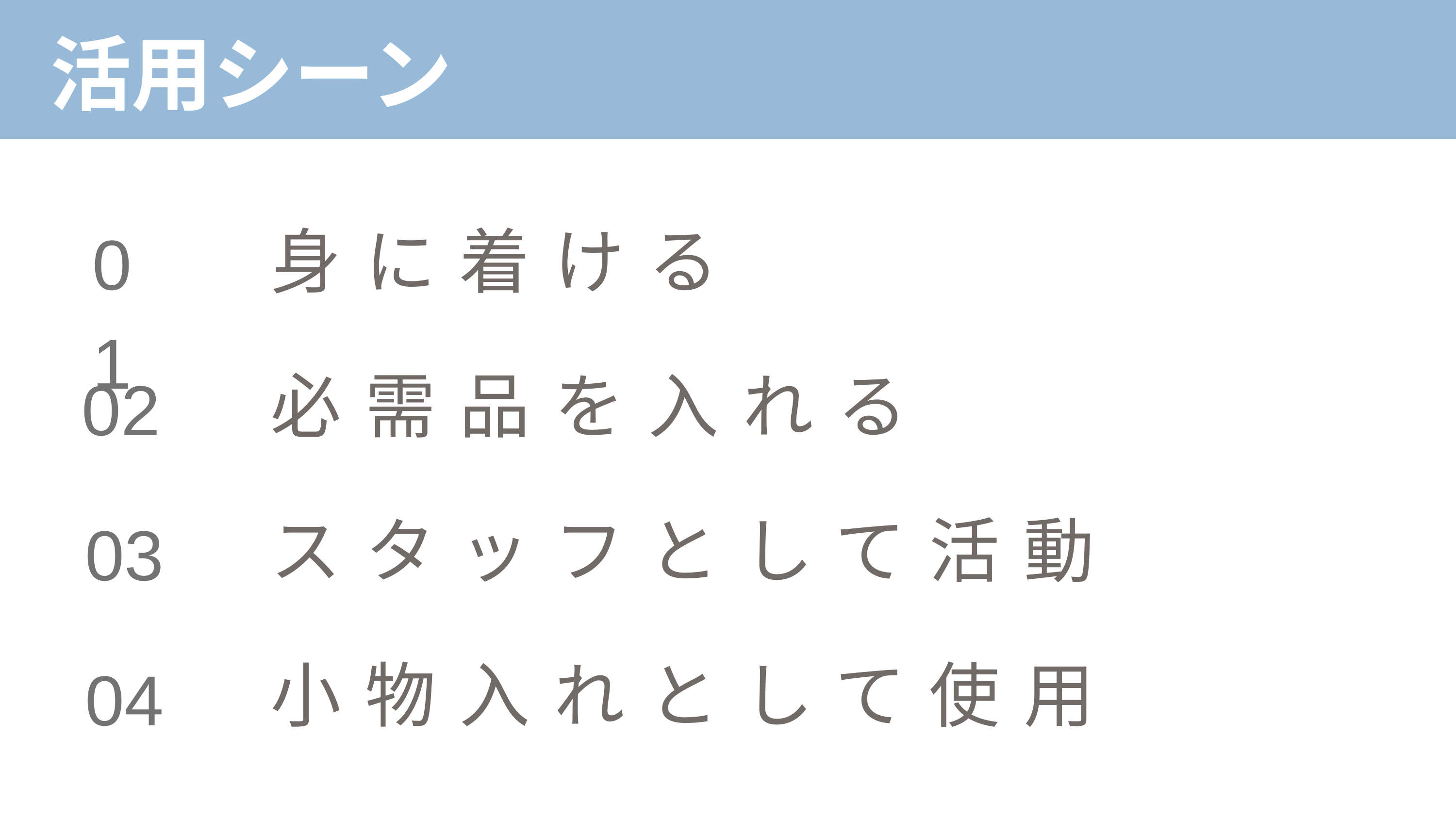

活用シーン
01
身に着ける
02
必需品を入れる
03
スタッフとして活動
04
小物入れとして使用